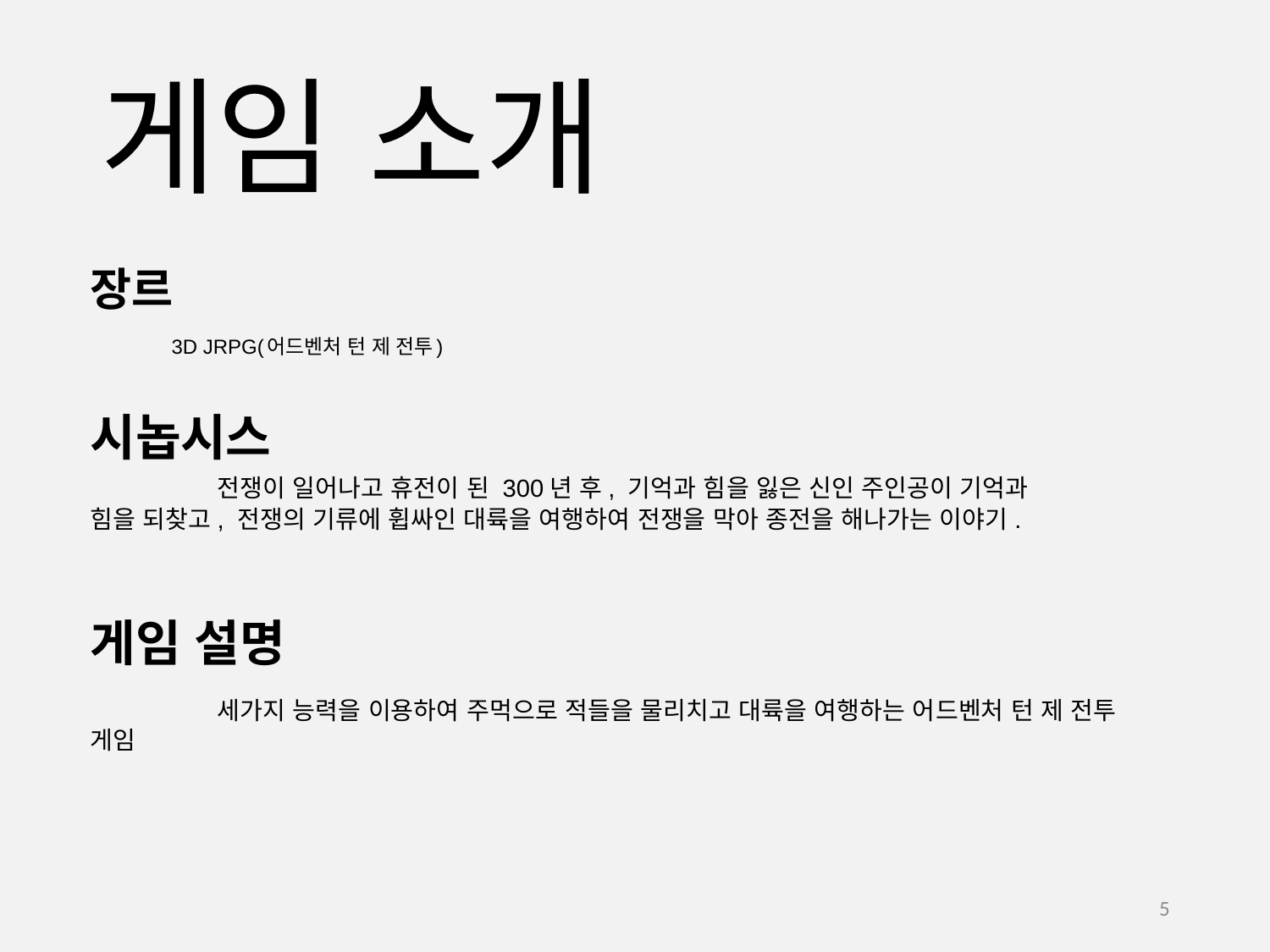

# 게임 소개
장르
	3D JRPG(어드벤처 턴 제 전투)

시놉시스
	전쟁이 일어나고 휴전이 된 300년 후, 기억과 힘을 잃은 신인 주인공이 기억과 힘을 되찾고, 전쟁의 기류에 휩싸인 대륙을 여행하여 전쟁을 막아 종전을 해나가는 이야기.
게임 설명
	세가지 능력을 이용하여 주먹으로 적들을 물리치고 대륙을 여행하는 어드벤처 턴 제 전투 게임

5